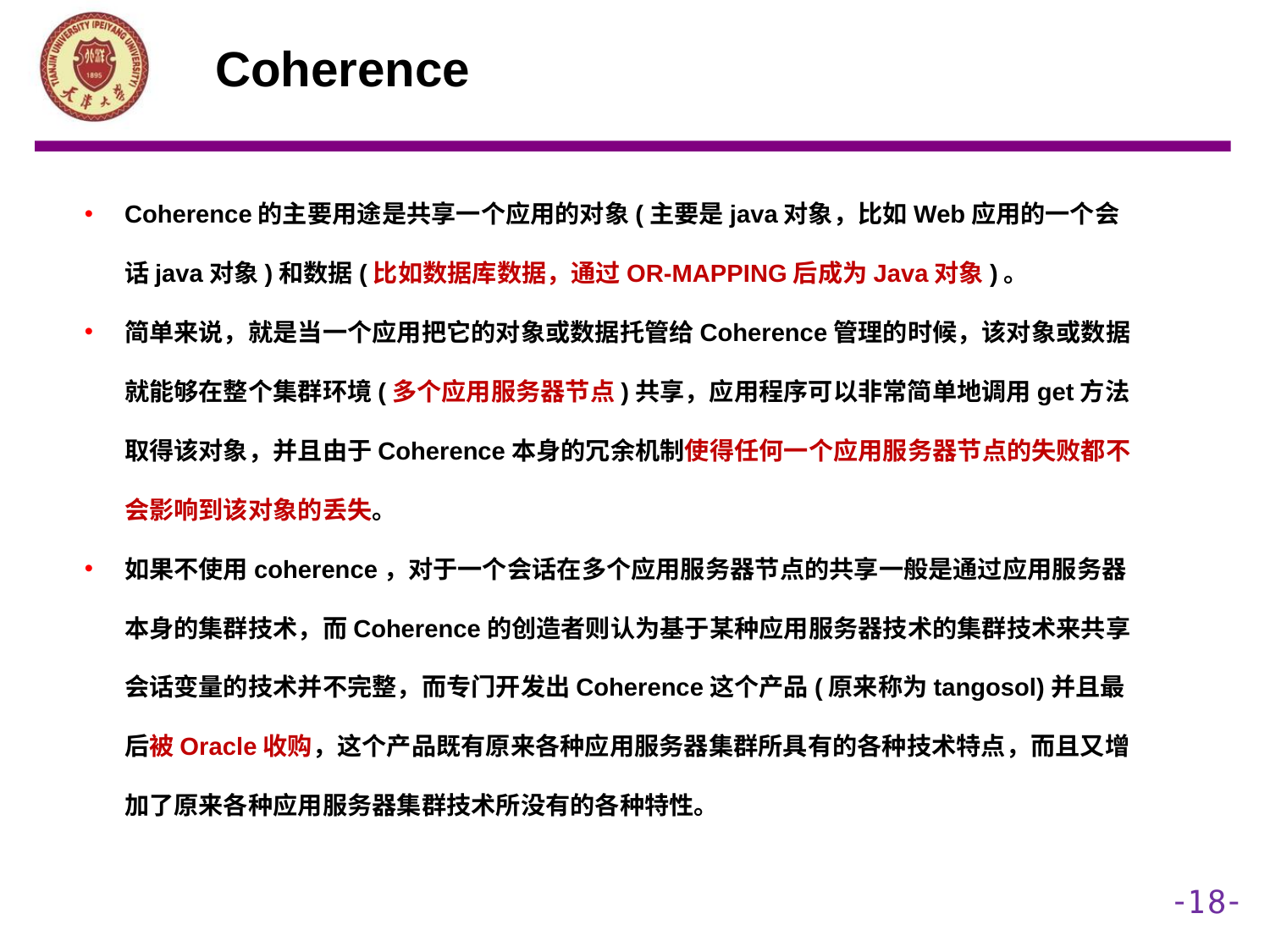

Coherence
Coherence的主要用途是共享一个应用的对象(主要是java对象，比如Web应用的一个会话java对象)和数据(比如数据库数据，通过OR-MAPPING后成为Java对象)。
简单来说，就是当一个应用把它的对象或数据托管给Coherence管理的时候，该对象或数据就能够在整个集群环境(多个应用服务器节点)共享，应用程序可以非常简单地调用get方法取得该对象，并且由于Coherence本身的冗余机制使得任何一个应用服务器节点的失败都不会影响到该对象的丢失。
如果不使用coherence，对于一个会话在多个应用服务器节点的共享一般是通过应用服务器本身的集群技术，而Coherence的创造者则认为基于某种应用服务器技术的集群技术来共享会话变量的技术并不完整，而专门开发出Coherence这个产品(原来称为tangosol)并且最后被Oracle收购，这个产品既有原来各种应用服务器集群所具有的各种技术特点，而且又增加了原来各种应用服务器集群技术所没有的各种特性。